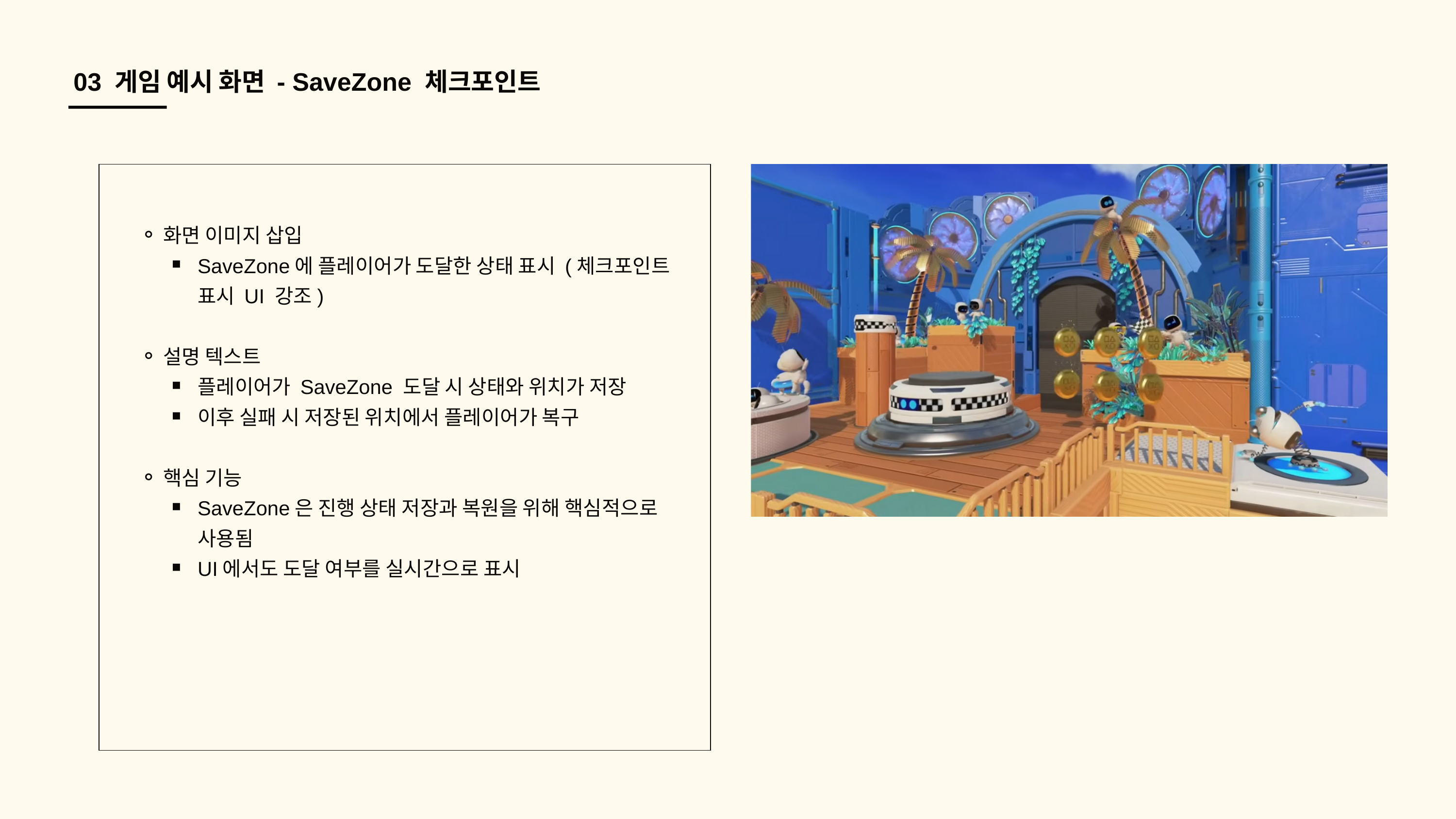

03 게임 예시 화면 - SaveZone 체크포인트

화면 이미지 삽입
SaveZone에 플레이어가 도달한 상태 표시 (체크포인트 표시 UI 강조)

설명 텍스트
플레이어가 SaveZone 도달 시 상태와 위치가 저장
이후 실패 시 저장된 위치에서 플레이어가 복구

핵심 기능
SaveZone은 진행 상태 저장과 복원을 위해 핵심적으로 사용됨
UI에서도 도달 여부를 실시간으로 표시